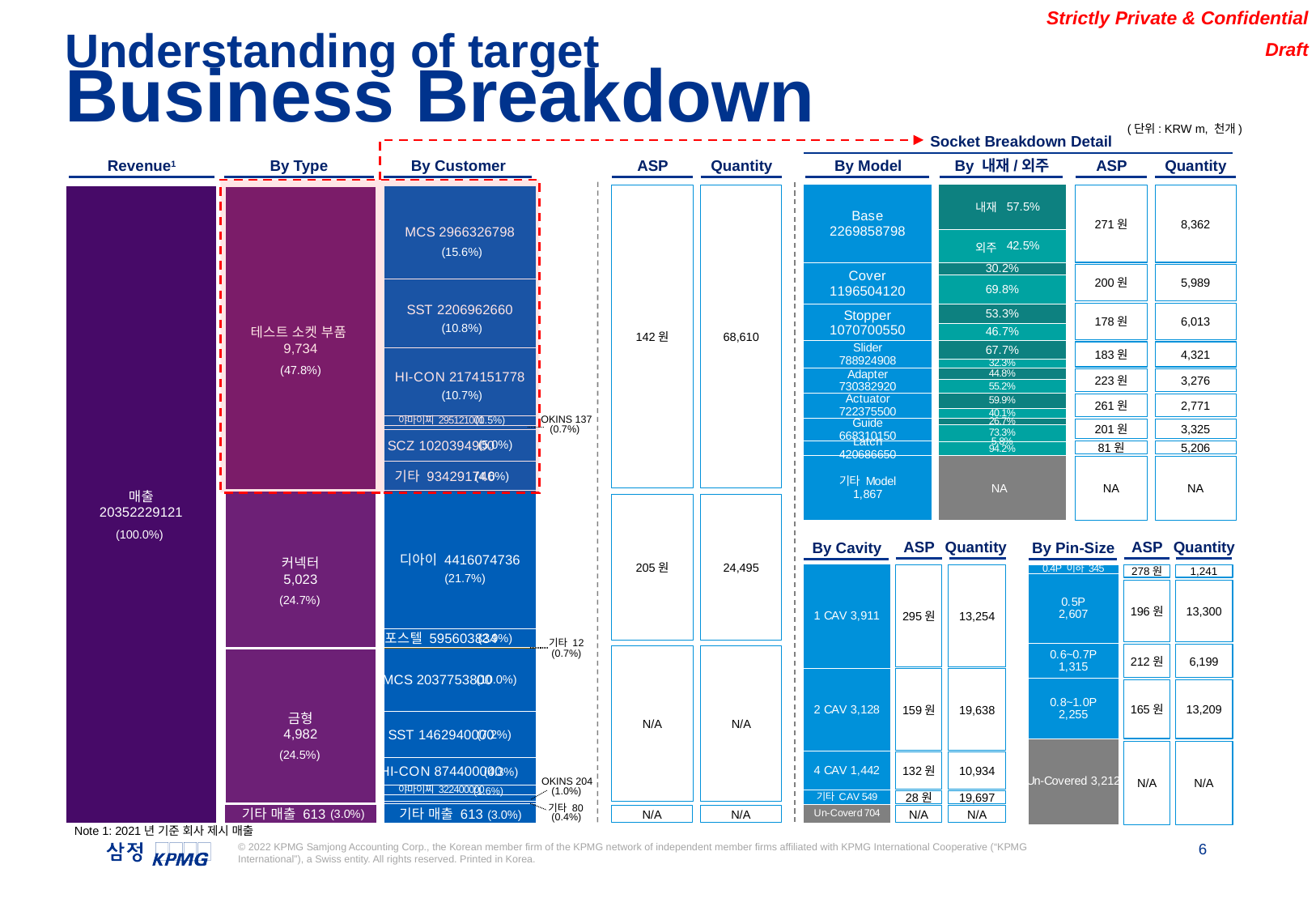

Understanding of target
Business Breakdown
(단위: KRW m, 천개)

### Chart

| Category | 매출 | 기타 매출 | 금형 | 기타 | OKINS | 야마이찌 | HI-CON | SST | MCS | Connector | 기타 | 포스텔 | 디아이 | Socket | 기타 | SCZ | OKINS | 야마이찌 | HI-CON | SST | MCS |
|---|---|---|---|---|---|---|---|---|---|---|---|---|---|---|---|---|---|---|---|---|---|
| Revenue | 20352229121.0 | None | None | None | None | None | None | None | None | None | None | None | None | None | None | None | None | None | None | None | None |
| By Type | None | 612700005.0 | 4981693800.0 | None | None | None | None | None | None | 5023496570.0 | None | None | None | 9734338746.0 | None | None | None | None | None | None | None |
| By Customer | None | 612700005.0 | None | 80300000.0 | 203900000.0 | 322400000.0 | 874400000.0 | 1462940000.0 | 2037753800.0 | None | 11818000.0 | 595603834.0 | 4416074736.0 | None | 934291740.0 | 1020394900.0 | 137089870.0 | 295121000.0 | 2174151778.0 | 2206962660.0 | 2966326798.0 |
Socket Breakdown Detail
Revenue1
By Type
By Customer
ASP
Quantity
By Model
By 내재/외주
ASP
Quantity

### Chart

| Category | 기타 Model | Latch | 외주 | 내재 | Guide | 외주 | 내재 | Actuator | 외주 | 내재 | Adapter | 외주 | 내재 | Slider | 외주 | 내재 | Stopper | 외주 | 내재 | Cover | 외주 | 내재 | Base | 외주 | 내재 |
|---|---|---|---|---|---|---|---|---|---|---|---|---|---|---|---|---|---|---|---|---|---|---|---|---|---|
142원
68,610
271원
8,362
내재
(15.6%)
외주
200원
5,989
178원
6,013
(10.8%)
183원
4,321
(47.8%)
223원
3,276
(10.7%)
2,771
261원
(1.5%)
OKINS 137
3,325
201원
(0.7%)
(5.0%)
5,206
81원
NA
NA
(4.6%)
NA
205원
24,495
(100.0%)
ASP
Quantity
ASP
Quantity
By Cavity
By Pin-Size

### Chart

| Category | Un-Coverd | 기타 CAV | 4 CAV | 2 CAV | 1 CAV |
|---|---|---|---|---|---|

### Chart

| Category | Un-Covered | 0.8~1.0P | 0.6~0.7P | 0.5P | 0.4P 이하 |
|---|---|---|---|---|---|
(21.7%)
295원
13,254
278원
1,241
196원
13,300
(24.7%)
(2.9%)
기타 12
(0.7%)
6,199
212원
N/A
N/A
(10.0%)
159원
19,638
165원
13,209
(7.2%)
(24.5%)
N/A
N/A
132원
10,934
(4.3%)
OKINS 204
(1.6%)
(1.0%)
28원
19,697
(3.0%)
(3.0%)
기타 80
N/A
N/A
N/A
N/A
(0.4%)
Note 1: 2021년 기준 회사 제시 매출